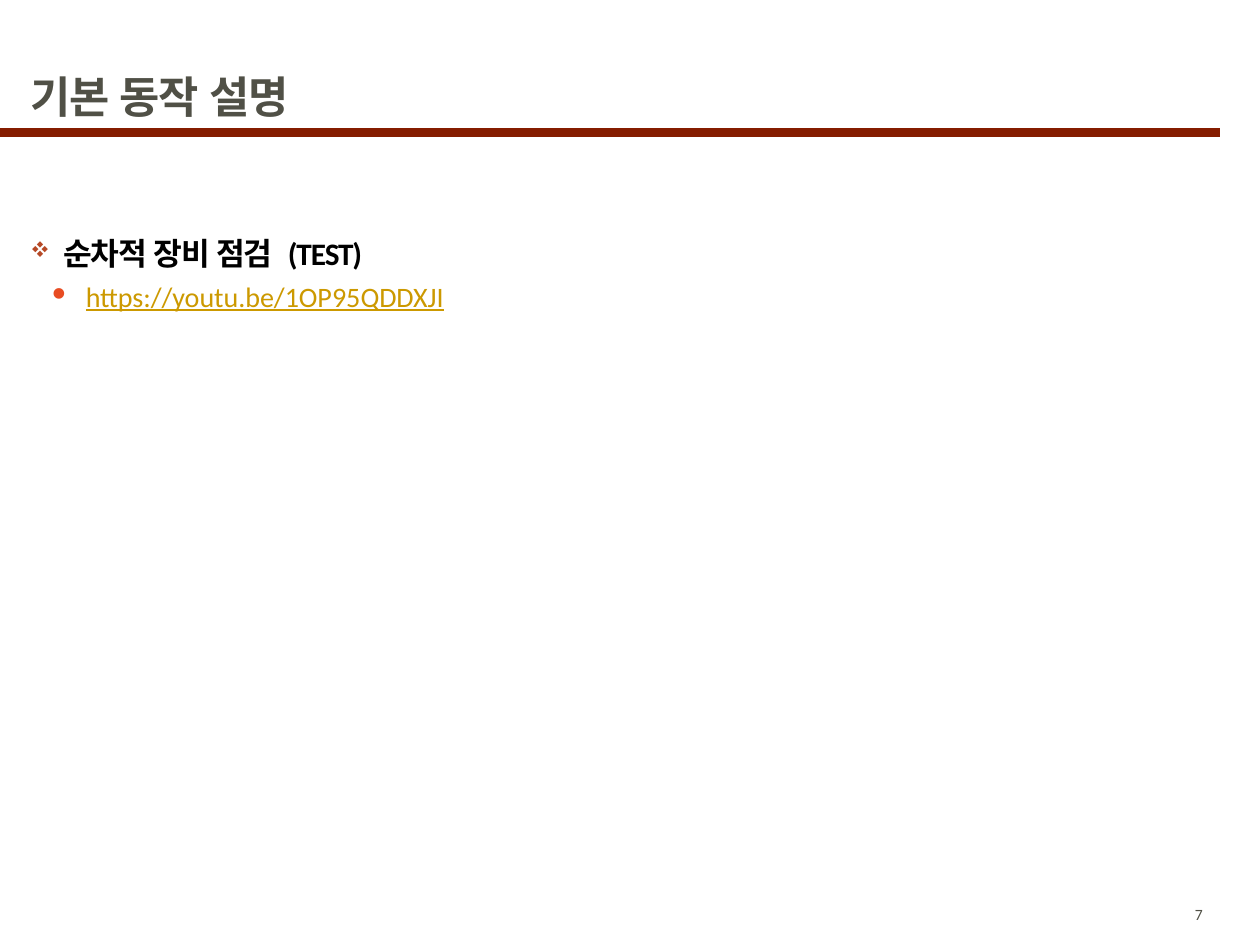

# 기본 동작 설명
순차적 장비 점검 (TEST)
https://youtu.be/1OP95QDDXJI
7